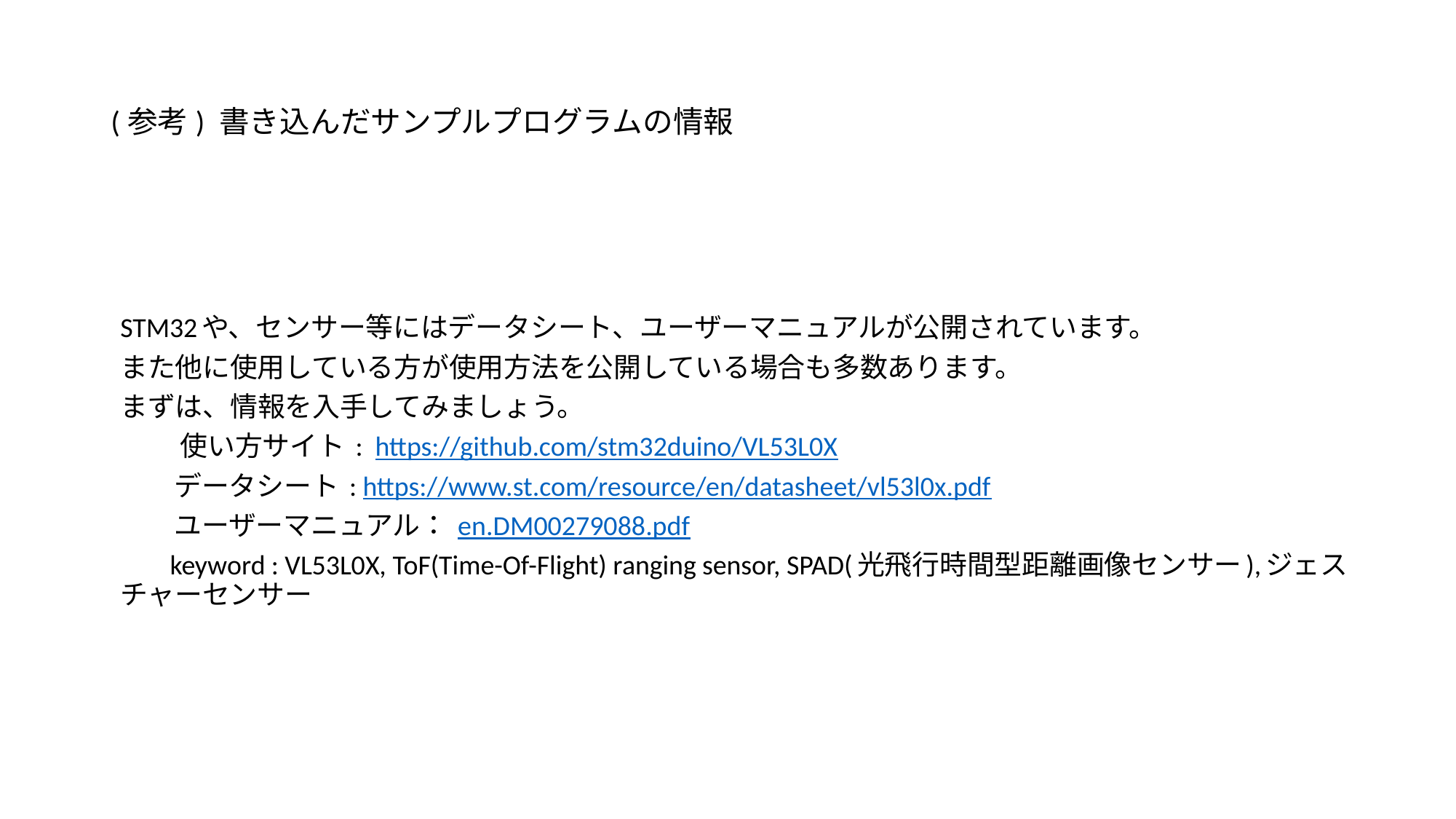

# (参考) 書き込んだサンプルプログラムの情報

STM32や、センサー等にはデータシート、ユーザーマニュアルが公開されています。
また他に使用している方が使用方法を公開している場合も多数あります。
まずは、情報を入手してみましょう。
         使い方サイト :  https://github.com/stm32duino/VL53L0X
        データシート : https://www.st.com/resource/en/datasheet/vl53l0x.pdf
        ユーザーマニュアル： en.DM00279088.pdf
        keyword : VL53L0X, ToF(Time-Of-Flight) ranging sensor, SPAD(光飛行時間型距離画像センサー),ジェスチャーセンサー